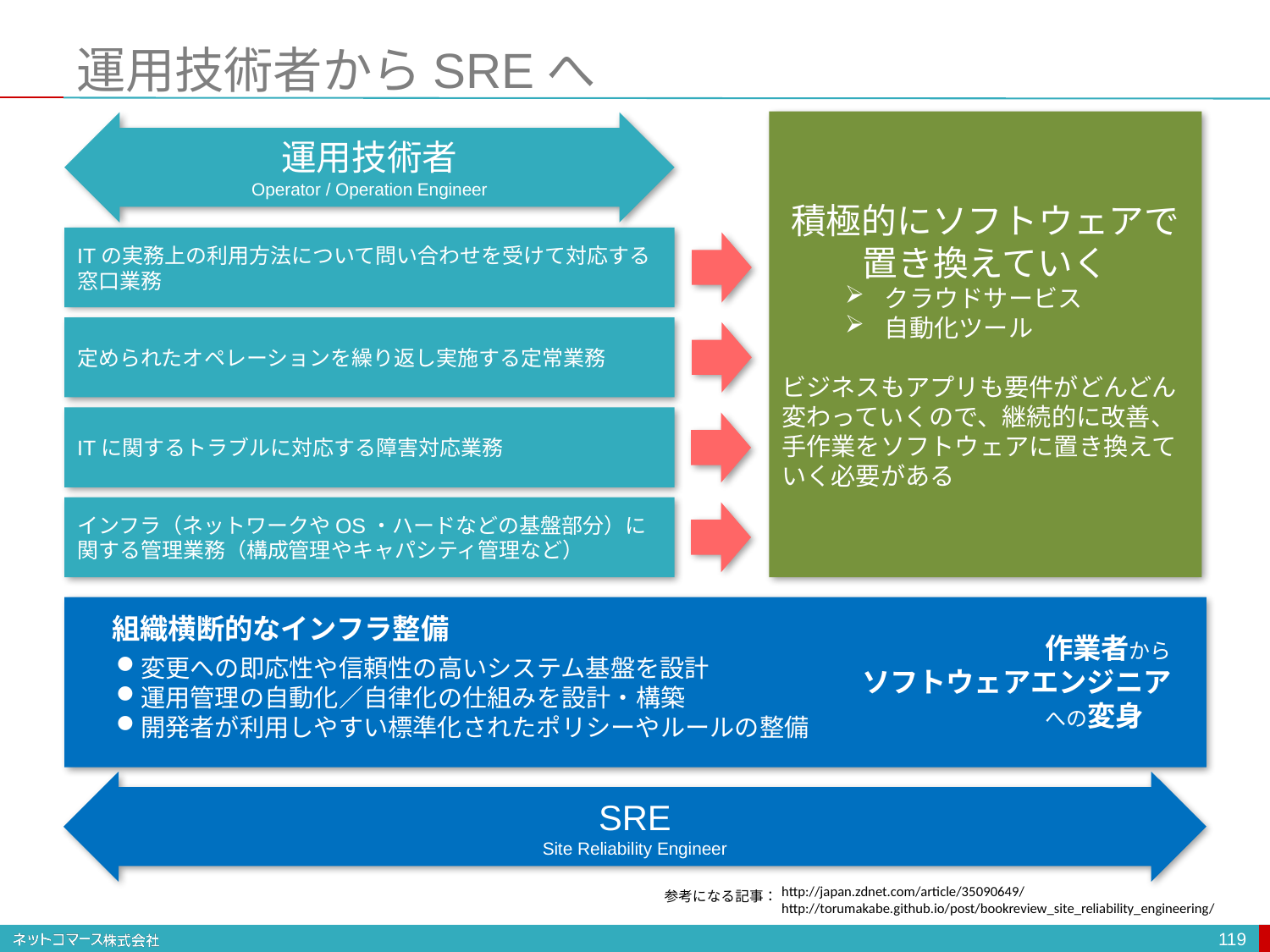

# 運用技術者からSREへ
積極的にソフトウェアで置き換えていく
クラウドサービス
自動化ツール

ビジネスもアプリも要件がどんどん変わっていくので、継続的に改善、手作業をソフトウェアに置き換えていく必要がある
運用技術者
Operator / Operation Engineer
ITの実務上の利用方法について問い合わせを受けて対応する窓口業務

定められたオペレーションを繰り返し実施する定常業務

ITに関するトラブルに対応する障害対応業務

インフラ（ネットワークやOS・ハードなどの基盤部分）に関する管理業務（構成管理やキャパシティ管理など）

変更への即応性や信頼性の高いシステム基盤を設計
運用管理の自動化／自律化の仕組みを設計・構築
開発者が利用しやすい標準化されたポリシーやルールの整備
組織横断的なインフラ整備
作業者から
ソフトウェアエンジニア
への変身
SRE
Site Reliability Engineer
http://japan.zdnet.com/article/35090649/
http://torumakabe.github.io/post/bookreview_site_reliability_engineering/
参考になる記事：
119